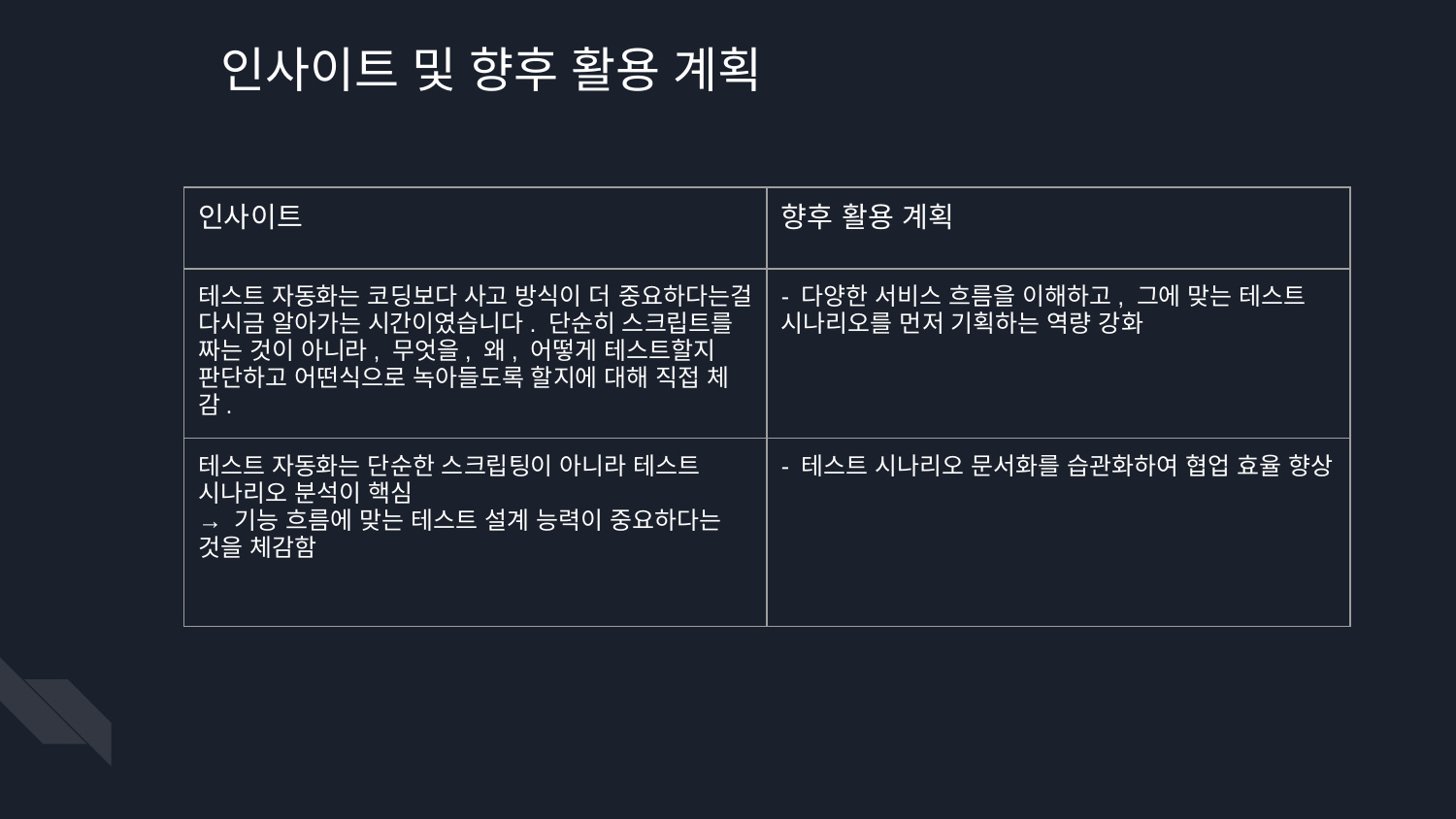

인사이트 및 향후 활용 계획
| 인사이트 | 향후 활용 계획 |
| --- | --- |
| 테스트 자동화는 코딩보다 사고 방식이 더 중요하다는걸 다시금 알아가는 시간이였습니다. 단순히 스크립트를 짜는 것이 아니라, 무엇을, 왜, 어떻게 테스트할지 판단하고 어떤식으로 녹아들도록 할지에 대해 직접 체감. | - 다양한 서비스 흐름을 이해하고, 그에 맞는 테스트 시나리오를 먼저 기획하는 역량 강화 |
| 테스트 자동화는 단순한 스크립팅이 아니라 테스트 시나리오 분석이 핵심 → 기능 흐름에 맞는 테스트 설계 능력이 중요하다는 것을 체감함 | - 테스트 시나리오 문서화를 습관화하여 협업 효율 향상 |